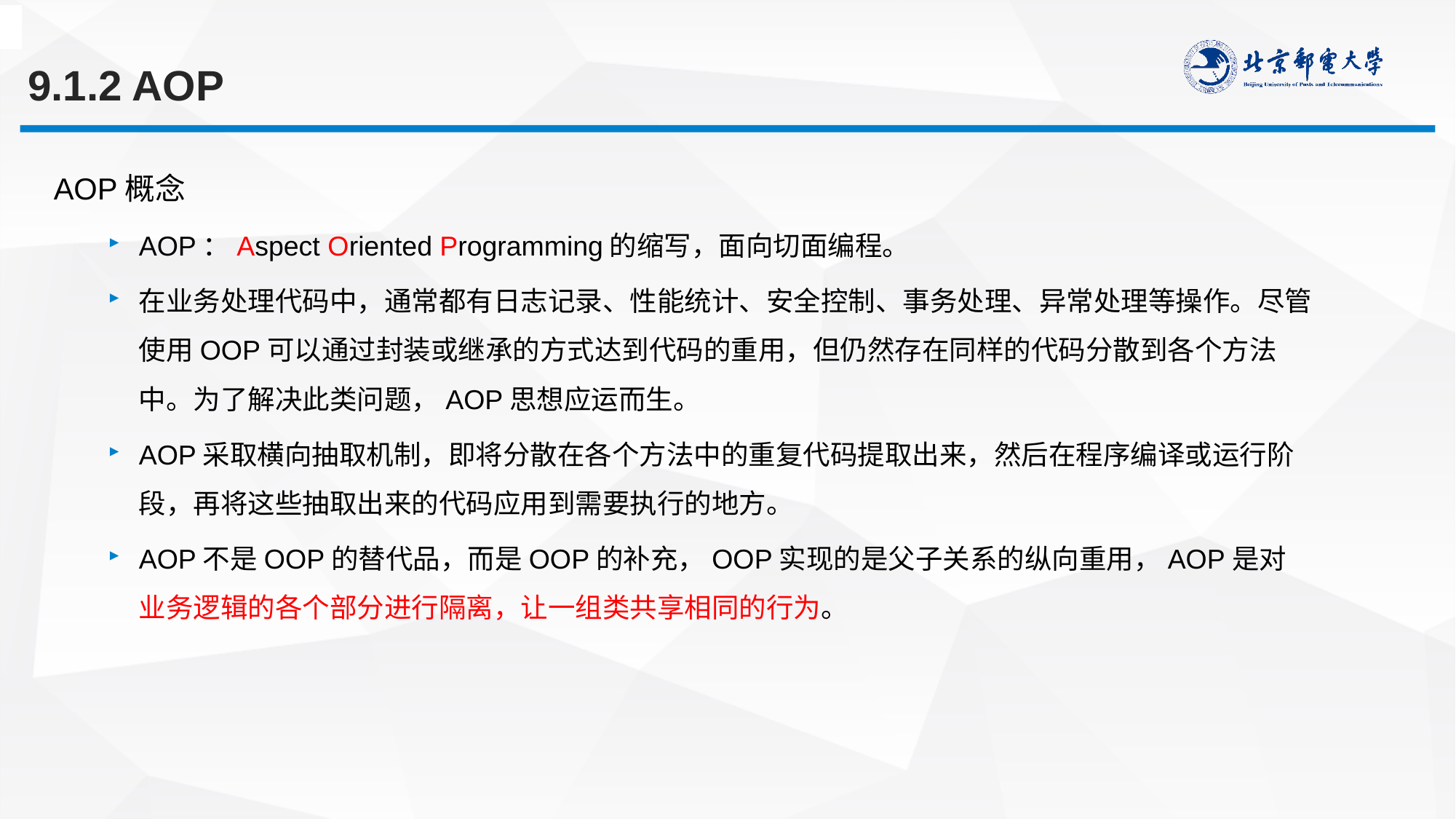

9.1.2 AOP
AOP概念
AOP：Aspect Oriented Programming的缩写，面向切面编程。
在业务处理代码中，通常都有日志记录、性能统计、安全控制、事务处理、异常处理等操作。尽管使用OOP可以通过封装或继承的方式达到代码的重用，但仍然存在同样的代码分散到各个方法中。为了解决此类问题，AOP思想应运而生。
AOP采取横向抽取机制，即将分散在各个方法中的重复代码提取出来，然后在程序编译或运行阶段，再将这些抽取出来的代码应用到需要执行的地方。
AOP不是OOP的替代品，而是OOP的补充，OOP实现的是父子关系的纵向重用，AOP是对业务逻辑的各个部分进行隔离，让一组类共享相同的行为。